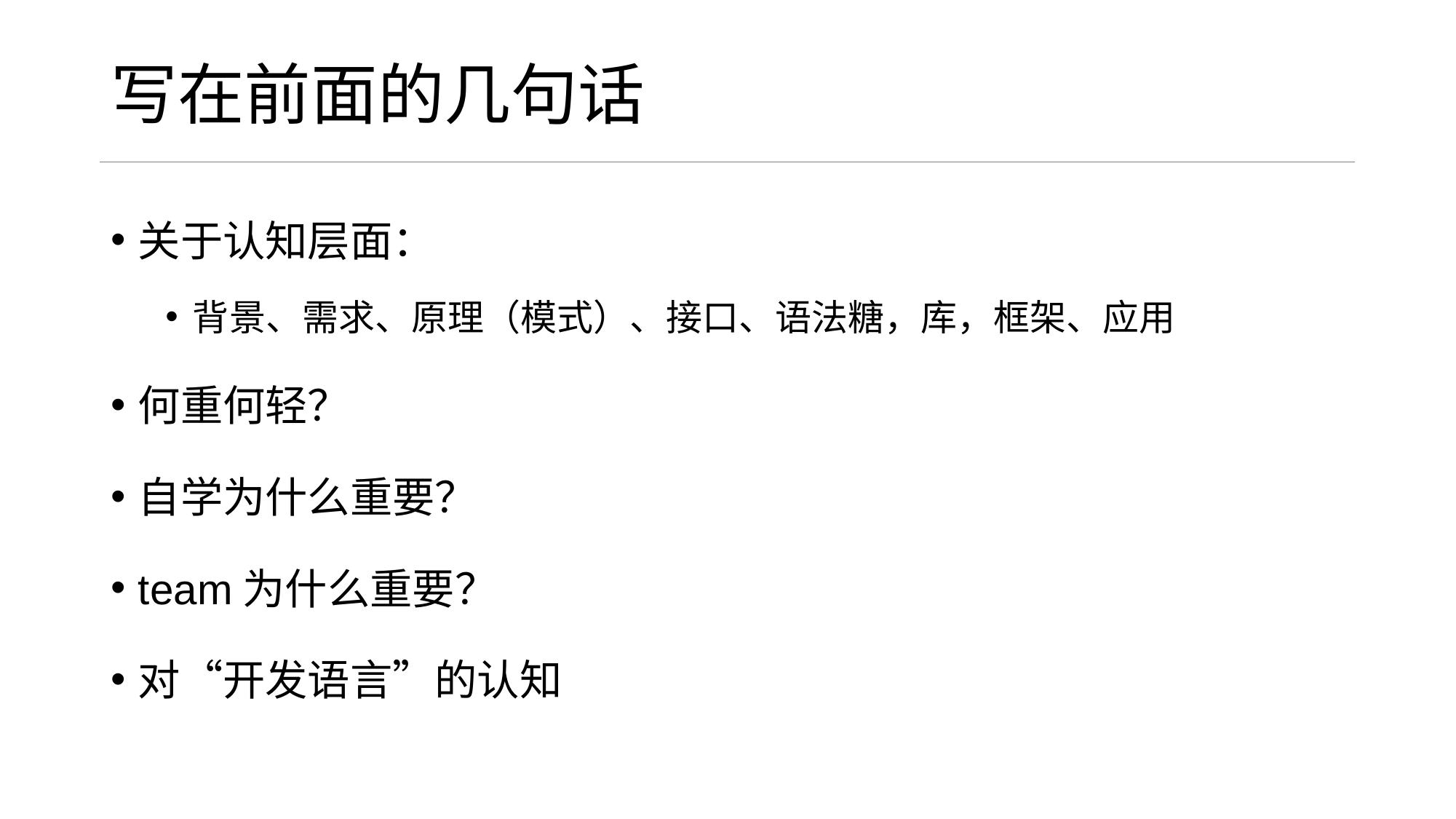

# 写在前面的几句话
关于认知层面：
背景、需求、原理（模式）、接口、语法糖，库，框架、应用
何重何轻？
自学为什么重要？
team为什么重要？
对“开发语言”的认知